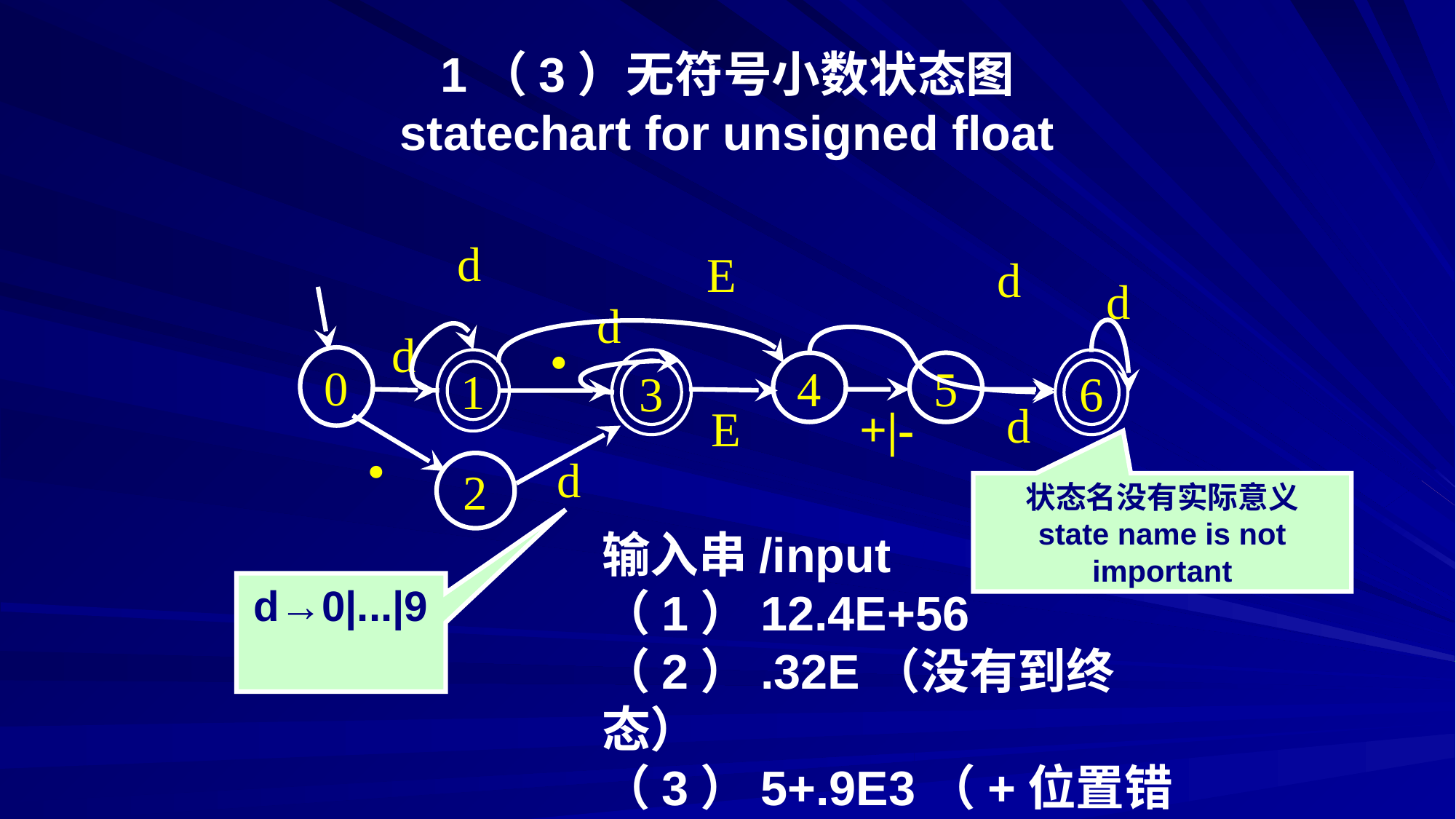

# 1（3）无符号小数状态图 statechart for unsigned float
d
E
d
d

d
d
•
0
1
3
6
4
5

d

E
+|-

•
d
2
状态名没有实际意义
state name is not important
输入串/input
（1）12.4E+56
（2）.32E（没有到终态）
（3）5+.9E3（+位置错误）
d→0|...|9
12